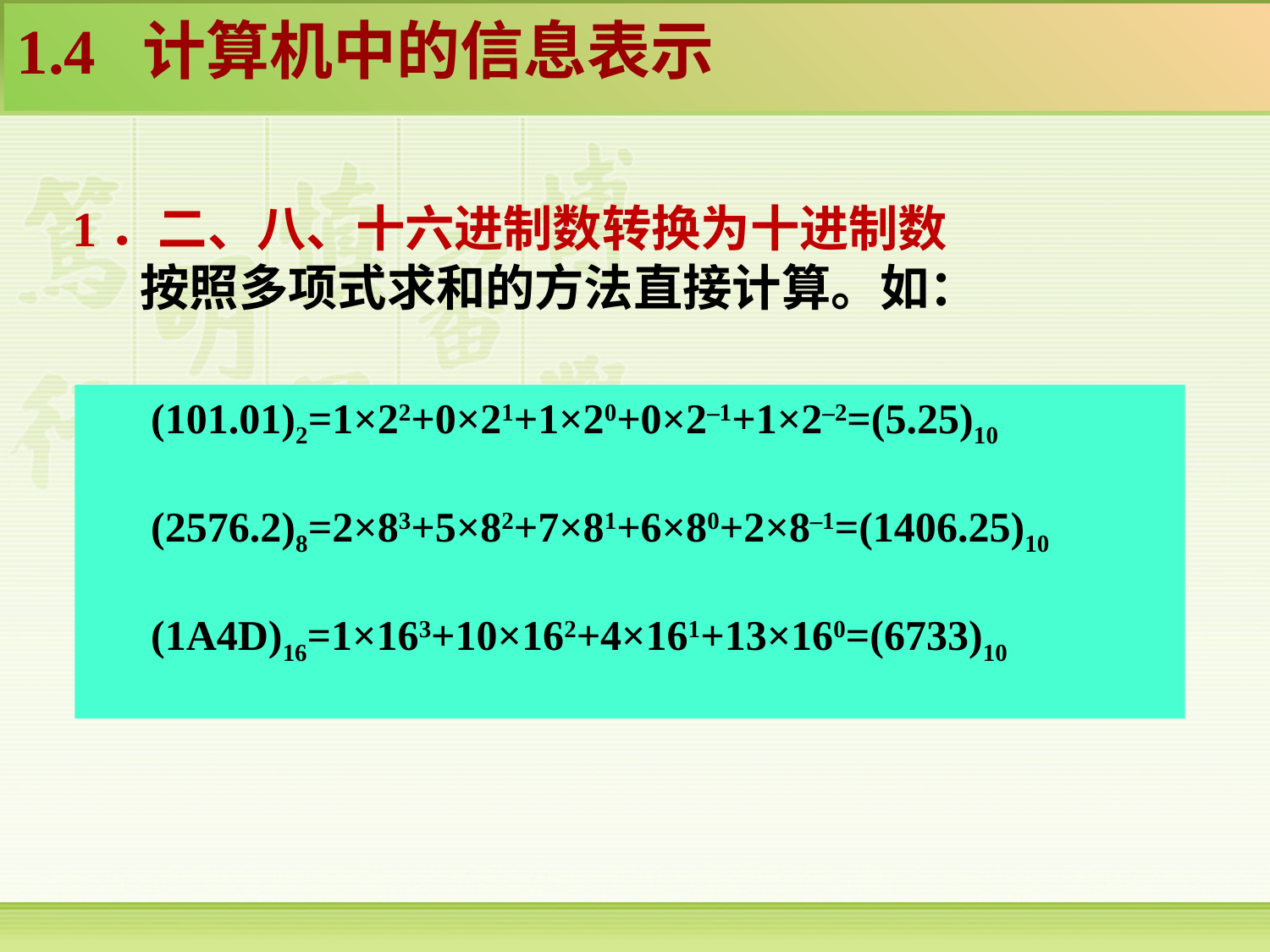

1.4  计算机中的信息表示
1．二、八、十六进制数转换为十进制数
     按照多项式求和的方法直接计算。如：
(101.01)2=1×22+0×21+1×20+0×2–1+1×2–2=(5.25)10

(2576.2)8=2×83+5×82+7×81+6×80+2×8–1=(1406.25)10

(1A4D)16=1×163+10×162+4×161+13×160=(6733)10

52